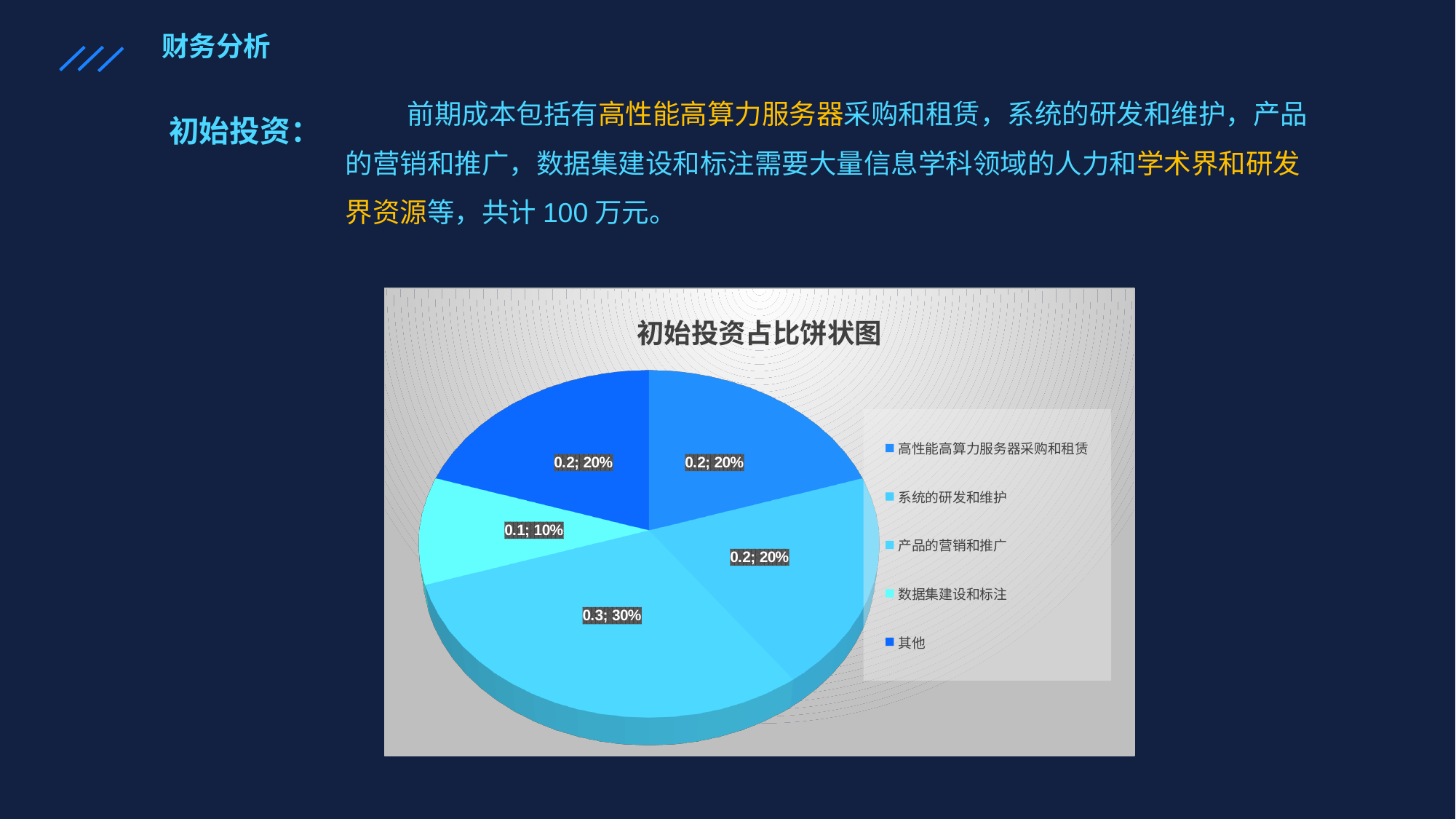

财务分析
初始投资：
  前期成本包括有高性能高算力服务器采购和租赁，系统的研发和维护，产品的营销和推广，数据集建设和标注需要大量信息学科领域的人力和学术界和研发界资源等，共计100万元。

[unsupported chart]